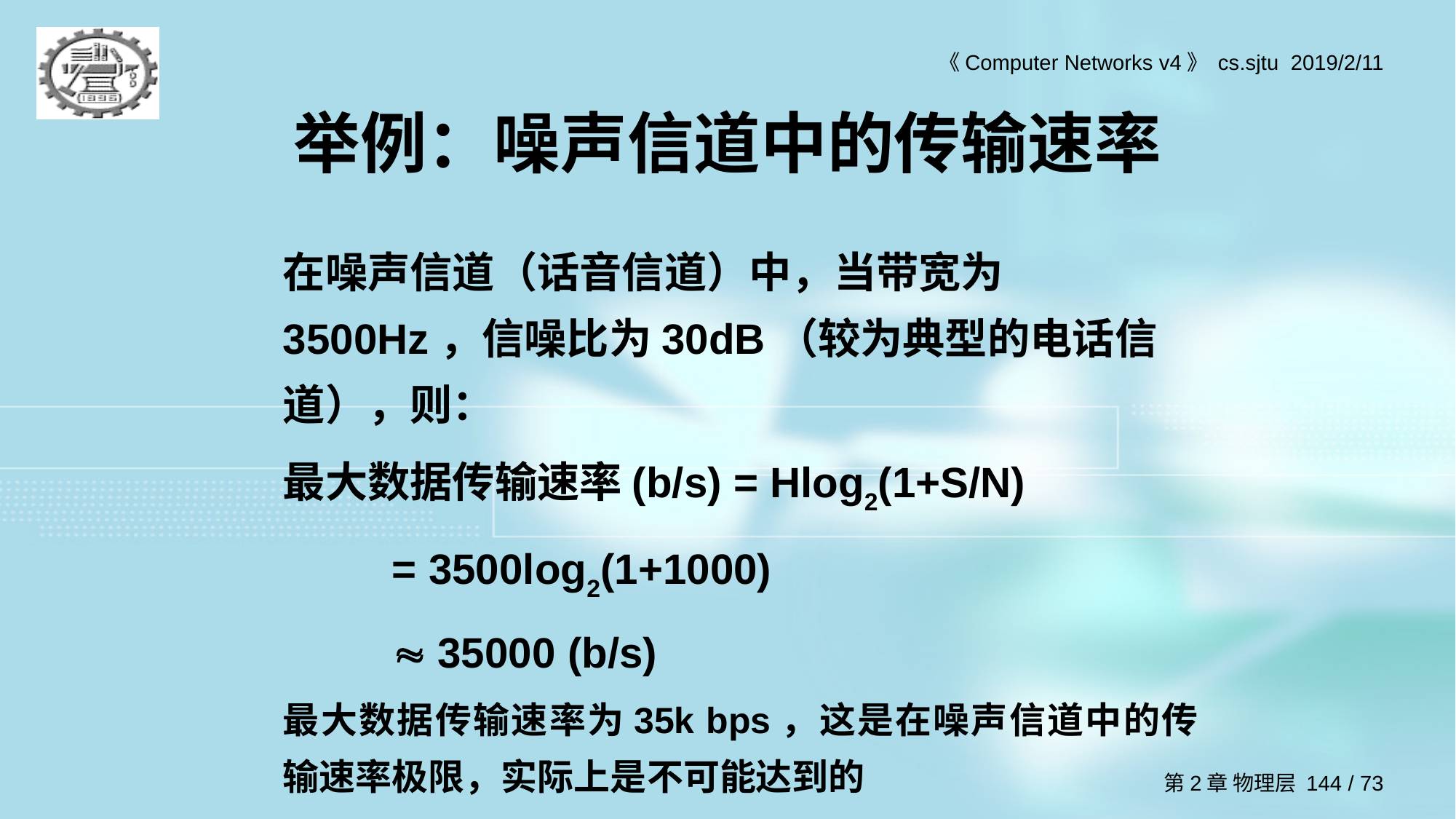

# 举例：噪声信道中的传输速率
在噪声信道（话音信道）中，当带宽为3500Hz，信噪比为30dB（较为典型的电话信道），则：
最大数据传输速率(b/s) = Hlog2(1+S/N)
	= 3500log2(1+1000)
	≈ 35000 (b/s)
最大数据传输速率为35k bps，这是在噪声信道中的传输速率极限，实际上是不可能达到的